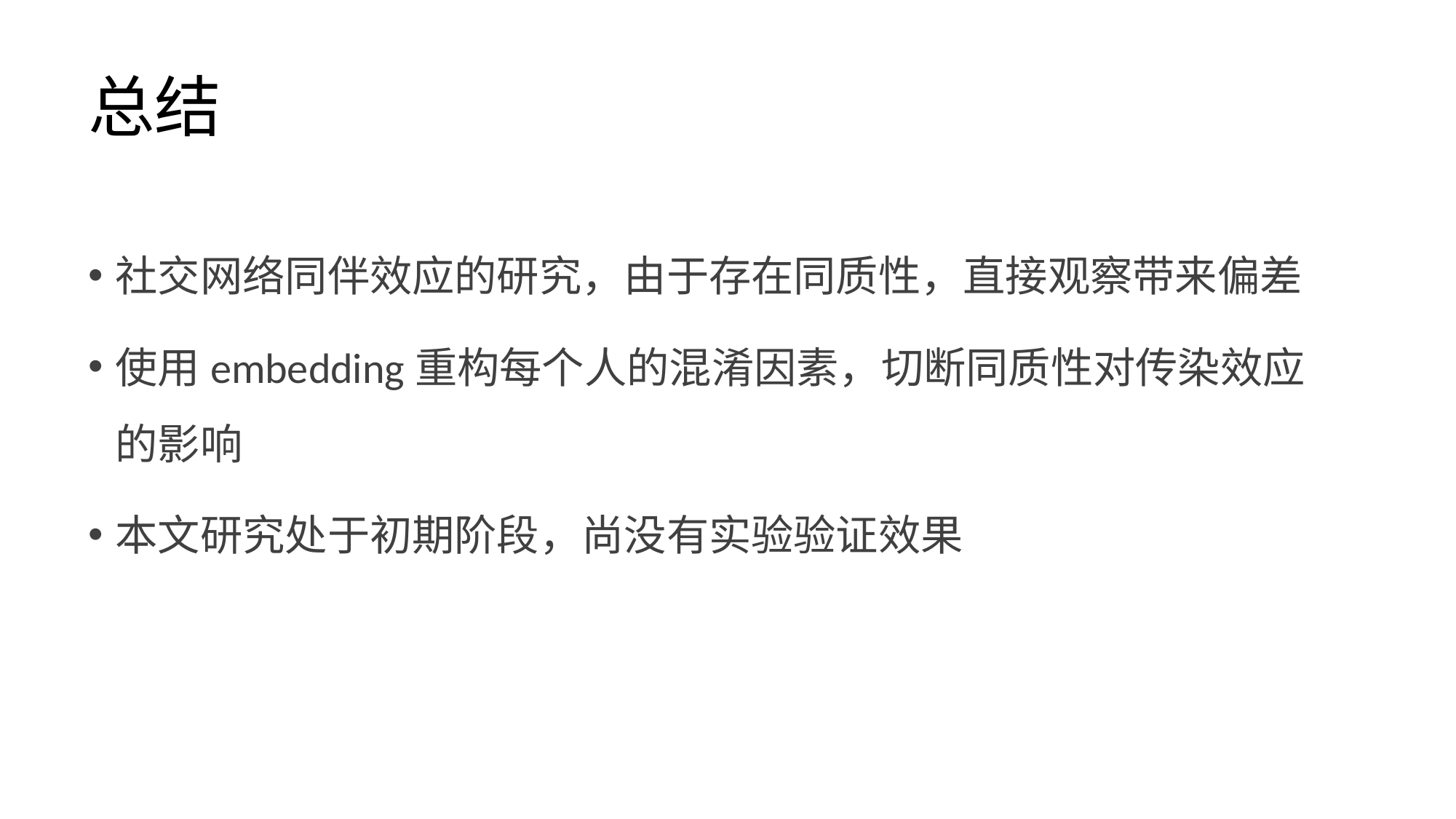

# 总结
社交网络同伴效应的研究，由于存在同质性，直接观察带来偏差
使用embedding重构每个人的混淆因素，切断同质性对传染效应的影响
本文研究处于初期阶段，尚没有实验验证效果